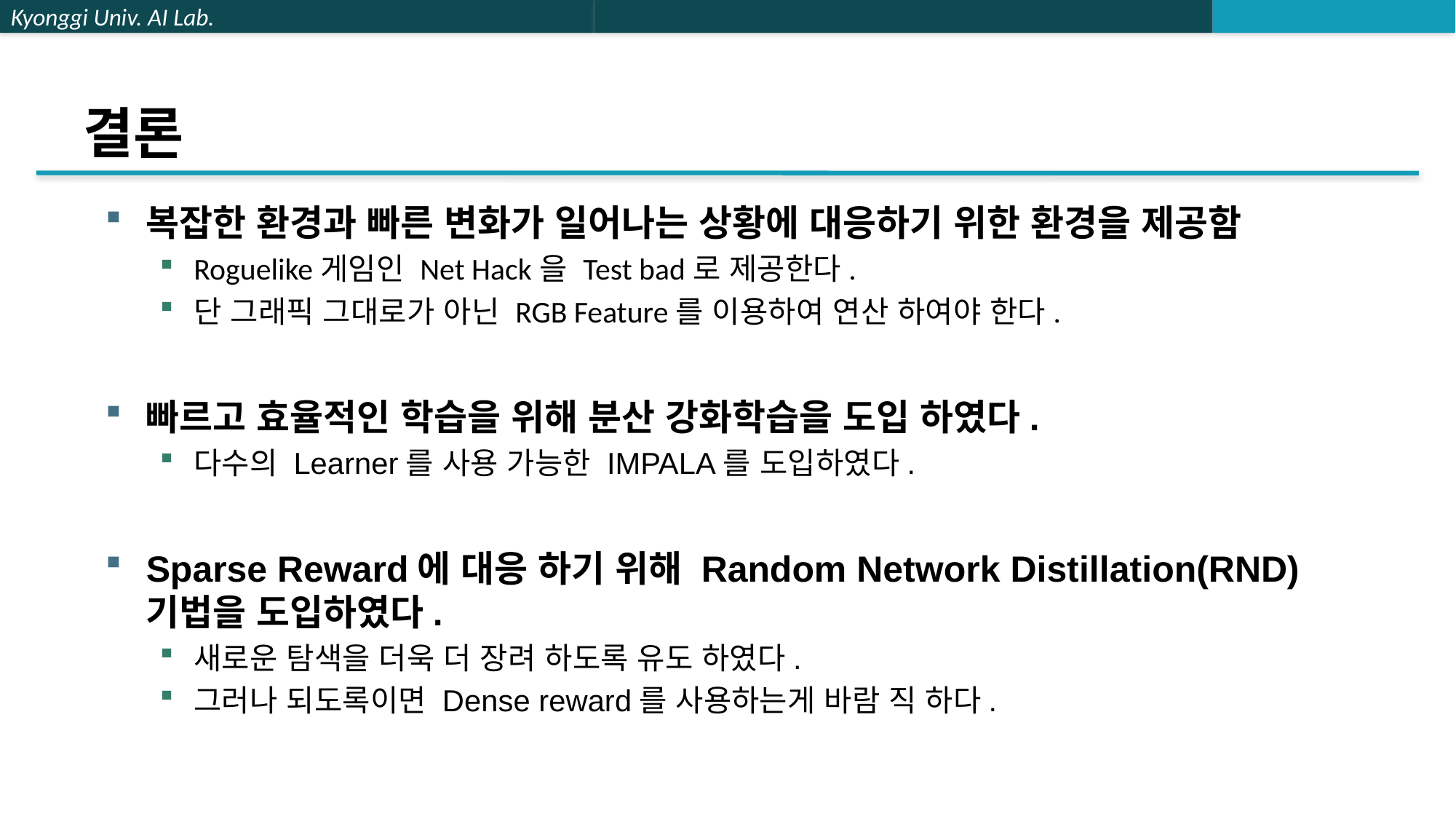

# 결론
복잡한 환경과 빠른 변화가 일어나는 상황에 대응하기 위한 환경을 제공함
Roguelike게임인 Net Hack을 Test bad로 제공한다.
단 그래픽 그대로가 아닌 RGB Feature를 이용하여 연산 하여야 한다.

빠르고 효율적인 학습을 위해 분산 강화학습을 도입 하였다.
다수의 Learner를 사용 가능한 IMPALA를 도입하였다.

Sparse Reward에 대응 하기 위해 Random Network Distillation(RND)기법을 도입하였다.
새로운 탐색을 더욱 더 장려 하도록 유도 하였다.
그러나 되도록이면 Dense reward를 사용하는게 바람 직 하다.